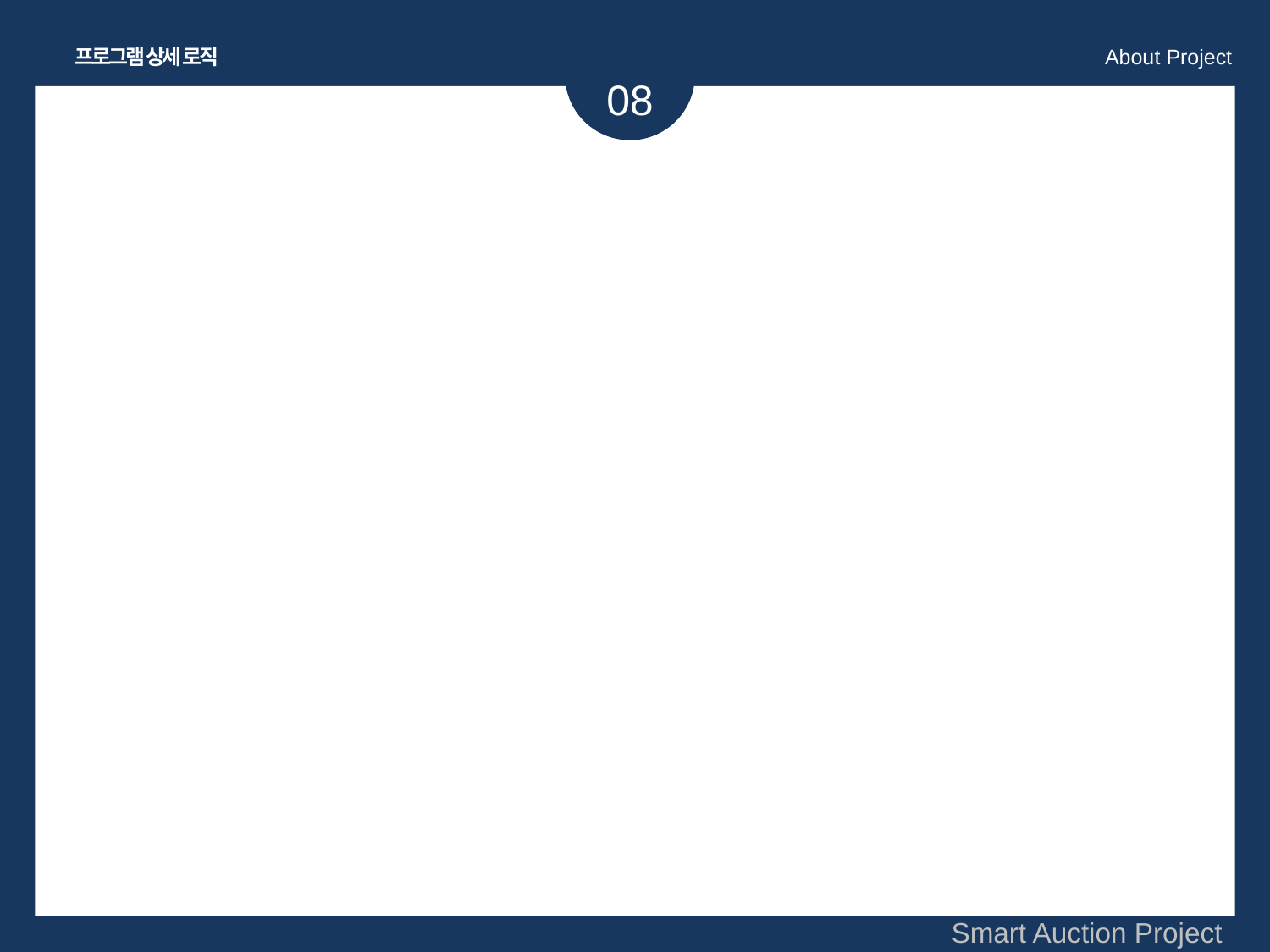

프로그램 상세 로직
About Project
08

Smart Auction Project